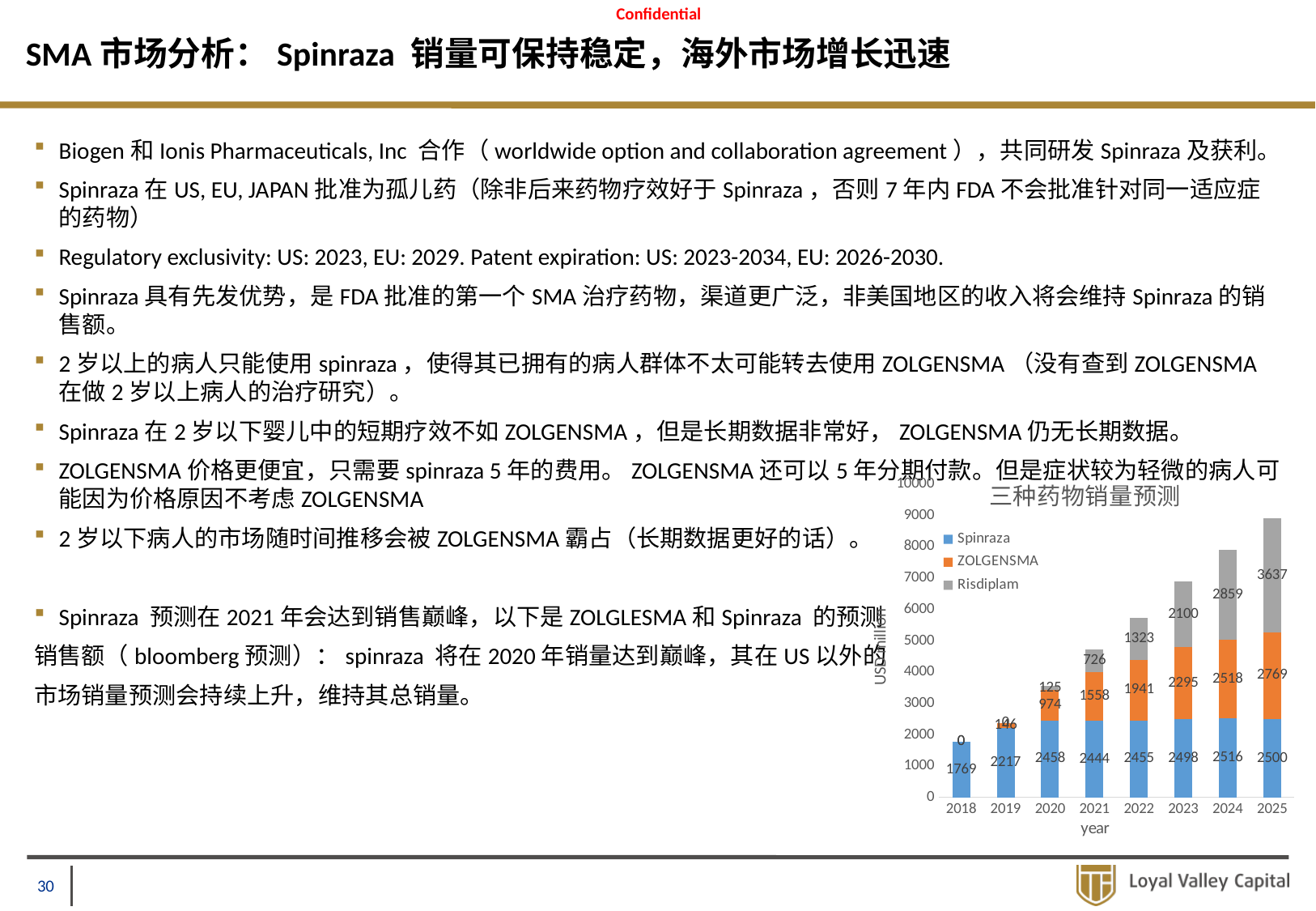

# SMA市场分析：Spinraza 销量可保持稳定，海外市场增长迅速
Biogen和Ionis Pharmaceuticals, Inc 合作（worldwide option and collaboration agreement），共同研发Spinraza及获利。
Spinraza在US, EU, JAPAN批准为孤儿药（除非后来药物疗效好于Spinraza，否则7年内FDA不会批准针对同一适应症的药物）
Regulatory exclusivity: US: 2023, EU: 2029. Patent expiration: US: 2023-2034, EU: 2026-2030.
Spinraza具有先发优势，是FDA批准的第一个SMA治疗药物，渠道更广泛，非美国地区的收入将会维持Spinraza的销售额。
2岁以上的病人只能使用spinraza，使得其已拥有的病人群体不太可能转去使用ZOLGENSMA（没有查到ZOLGENSMA在做2岁以上病人的治疗研究）。
Spinraza在2岁以下婴儿中的短期疗效不如ZOLGENSMA，但是长期数据非常好，ZOLGENSMA仍无长期数据。
ZOLGENSMA价格更便宜，只需要spinraza 5年的费用。ZOLGENSMA还可以5年分期付款。但是症状较为轻微的病人可能因为价格原因不考虑ZOLGENSMA
2岁以下病人的市场随时间推移会被ZOLGENSMA霸占（长期数据更好的话）。

Spinraza 预测在2021年会达到销售巅峰，以下是ZOLGLESMA和Spinraza 的预测
销售额（bloomberg预测）：spinraza 将在2020年销量达到巅峰，其在US以外的
市场销量预测会持续上升，维持其总销量。

### Chart: 三种药物销量预测

| Category | Spinraza | ZOLGENSMA | Risdiplam |
|---|---|---|---|
| 2018 | 1769.0 | 0.0 | 0.0 |
| 2019 | 2217.0 | 146.0 | 0.0 |
| 2020 | 2458.0 | 974.0 | 125.0 |
| 2021 | 2444.0 | 1558.0 | 726.0 |
| 2022 | 2455.0 | 1941.0 | 1323.0 |
| 2023 | 2498.0 | 2295.0 | 2100.0 |
| 2024 | 2516.0 | 2518.0 | 2859.0 |
| 2025 | 2500.0 | 2769.0 | 3637.0 |